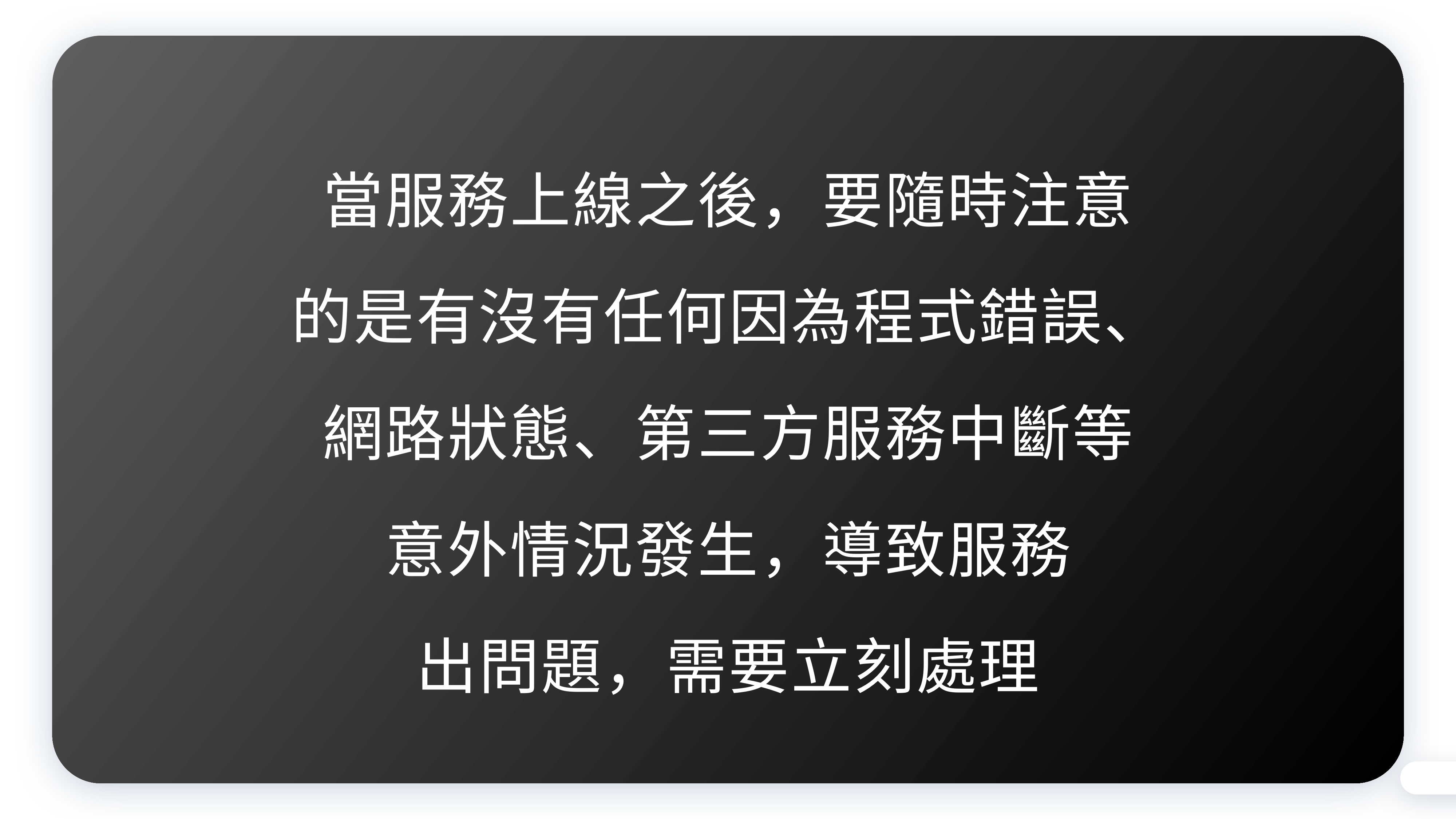

當服務上線之後，要隨時注意
的是有沒有任何因為程式錯誤、
網路狀態、第三方服務中斷等
意外情況發生，導致服務
出問題，需要立刻處理
76